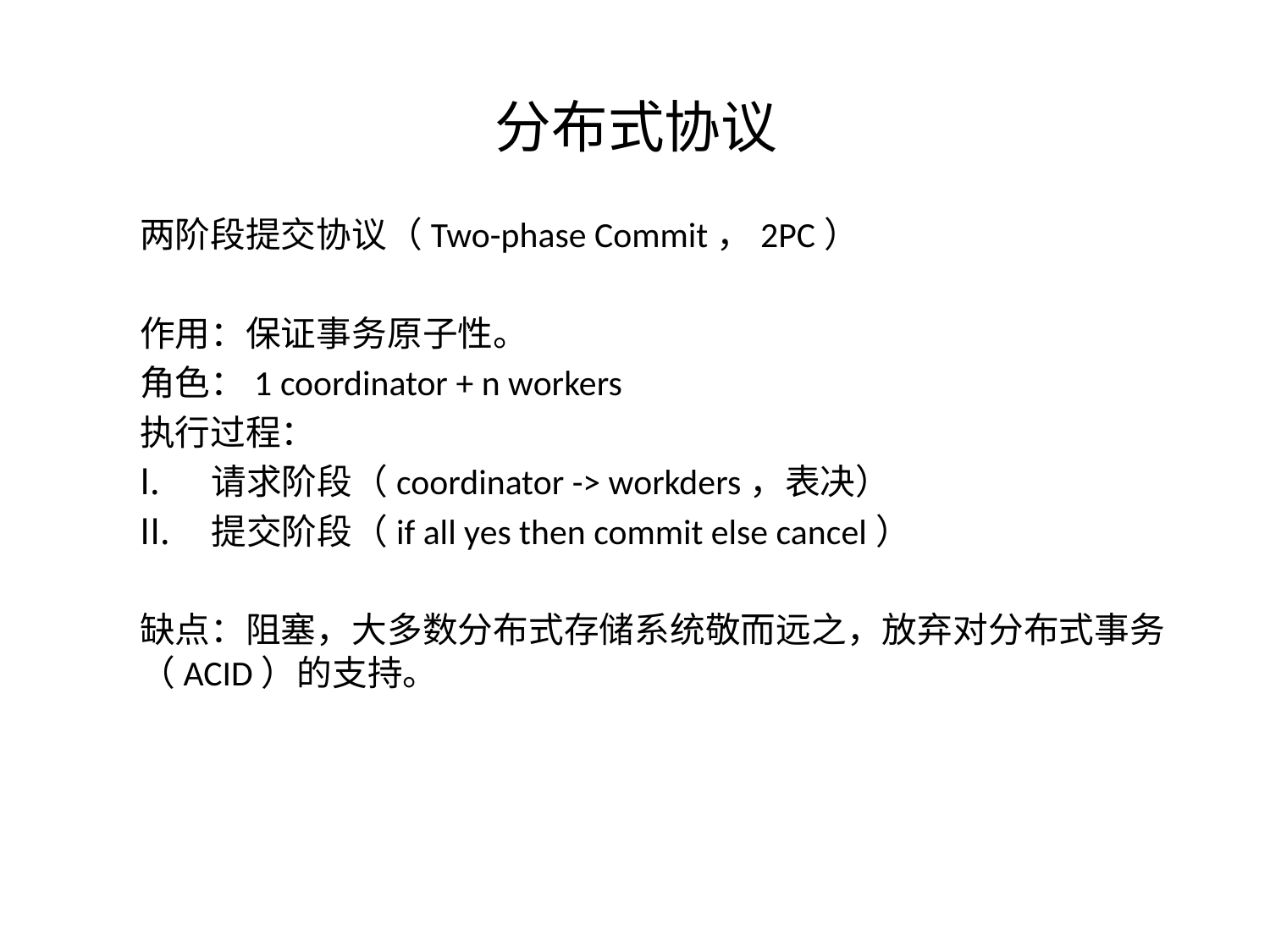

# 分布式协议
两阶段提交协议（Two-phase Commit，2PC）

作用：保证事务原子性。
角色：1 coordinator + n workers
执行过程：
请求阶段（coordinator -> workders，表决）
提交阶段（if all yes then commit else cancel）

缺点：阻塞，大多数分布式存储系统敬而远之，放弃对分布式事务（ACID）的支持。